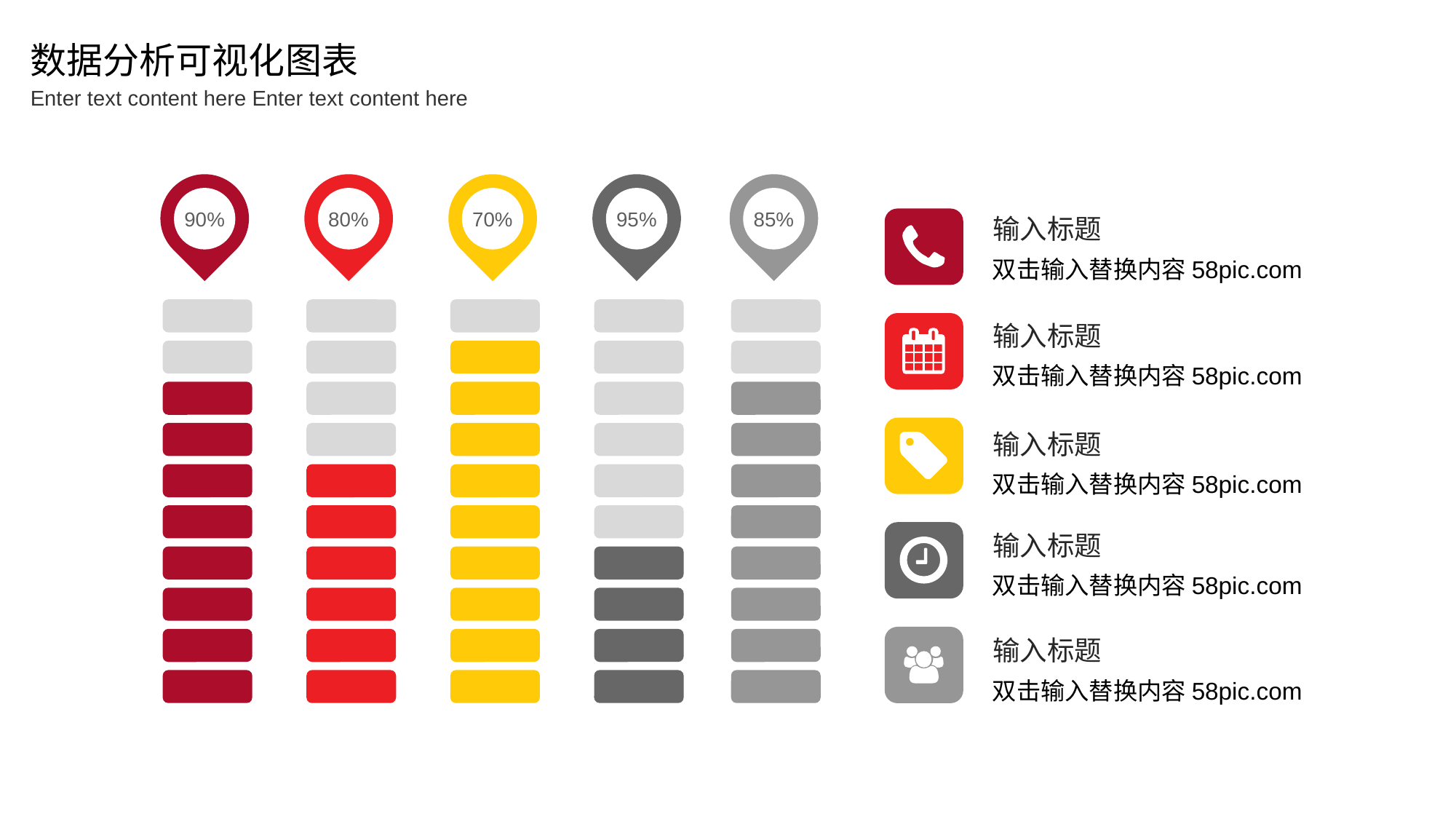

数据分析可视化图表
Enter text content here Enter text content here

90%

80%

70%

95%

85%

输入标题

双击输入替换内容58pic.com

输入标题
双击输入替换内容58pic.com

输入标题
双击输入替换内容58pic.com

输入标题
双击输入替换内容58pic.com

输入标题
双击输入替换内容58pic.com